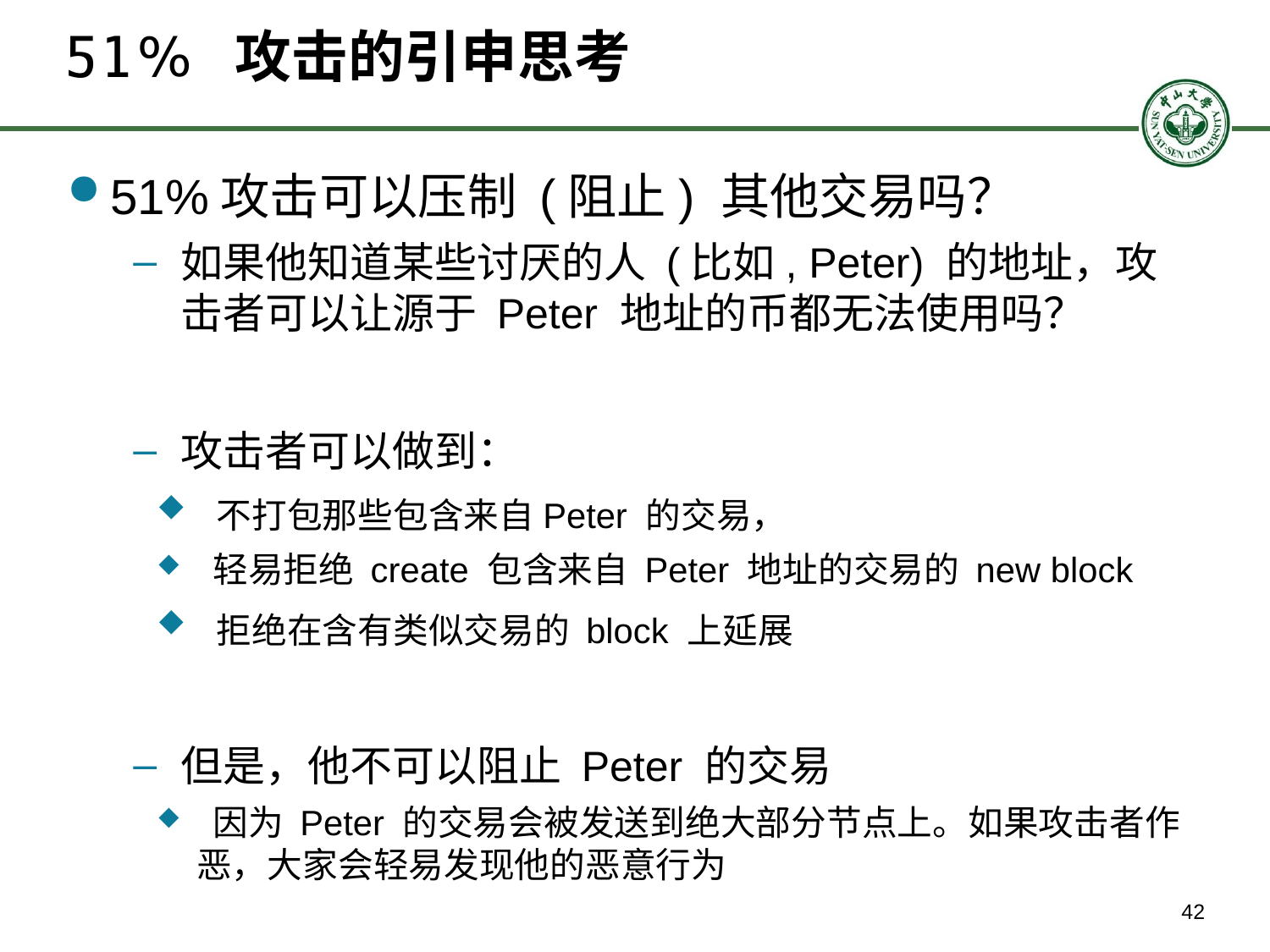

# 51% 攻击的引申思考
51%攻击可以压制 (阻止) 其他交易吗？
如果他知道某些讨厌的人 (比如, Peter) 的地址，攻击者可以让源于 Peter 地址的币都无法使用吗？

攻击者可以做到：
 不打包那些包含来自Peter 的交易，
 轻易拒绝 create 包含来自 Peter 地址的交易的 new block
 拒绝在含有类似交易的 block 上延展

但是，他不可以阻止 Peter 的交易
 因为 Peter 的交易会被发送到绝大部分节点上。如果攻击者作恶，大家会轻易发现他的恶意行为